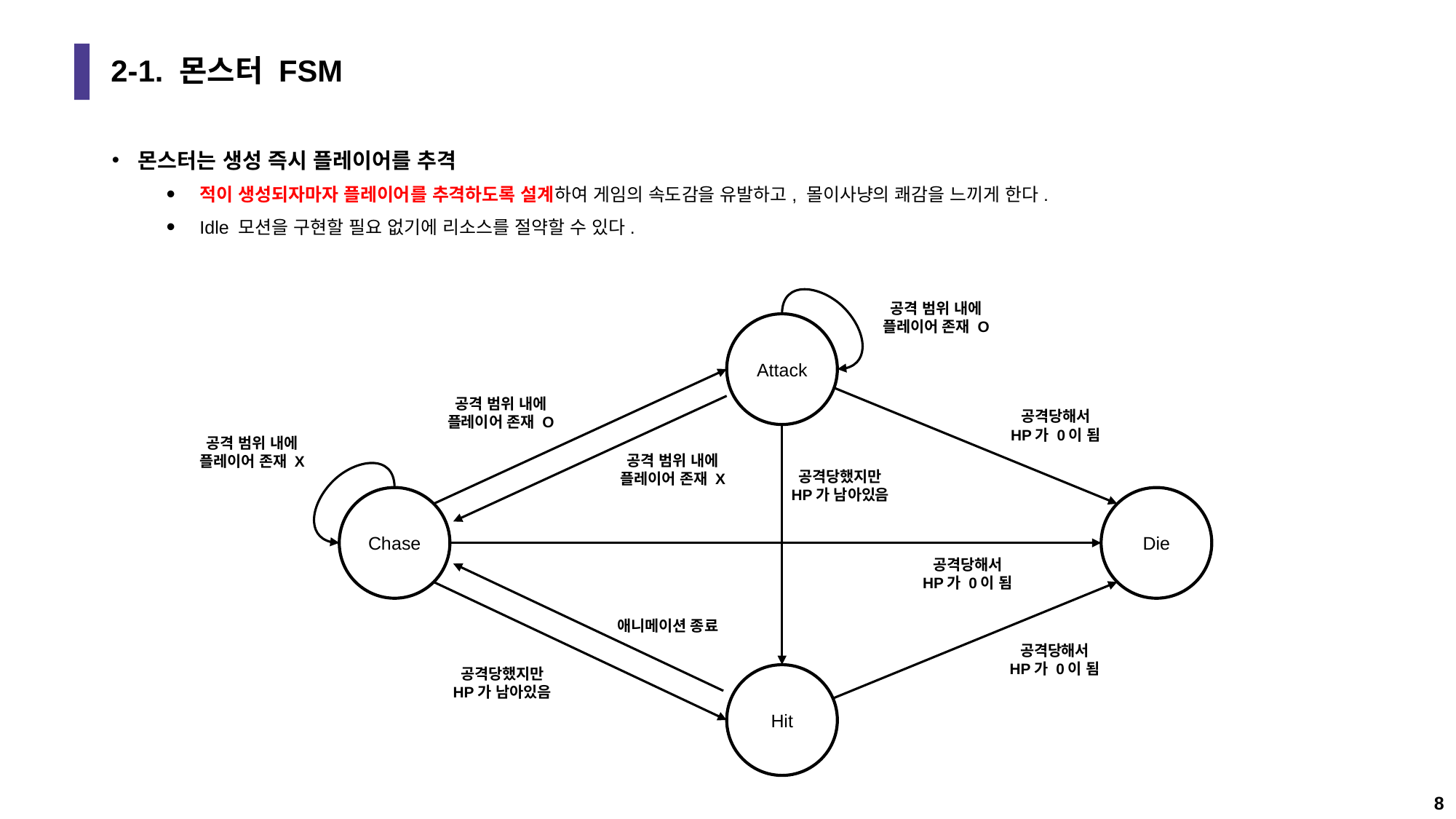

# 2-1. 몬스터 FSM
몬스터는 생성 즉시 플레이어를 추격
적이 생성되자마자 플레이어를 추격하도록 설계하여 게임의 속도감을 유발하고, 몰이사냥의 쾌감을 느끼게 한다.
Idle 모션을 구현할 필요 없기에 리소스를 절약할 수 있다.
공격 범위 내에
플레이어 존재 O
Attack
공격 범위 내에
플레이어 존재 O
공격당해서
HP가 0이 됨
공격 범위 내에
플레이어 존재 X
공격 범위 내에
플레이어 존재 X
공격당했지만
HP가 남아있음
Chase
Die
공격당해서
HP가 0이 됨
애니메이션 종료
공격당해서
HP가 0이 됨
공격당했지만
HP가 남아있음
Hit